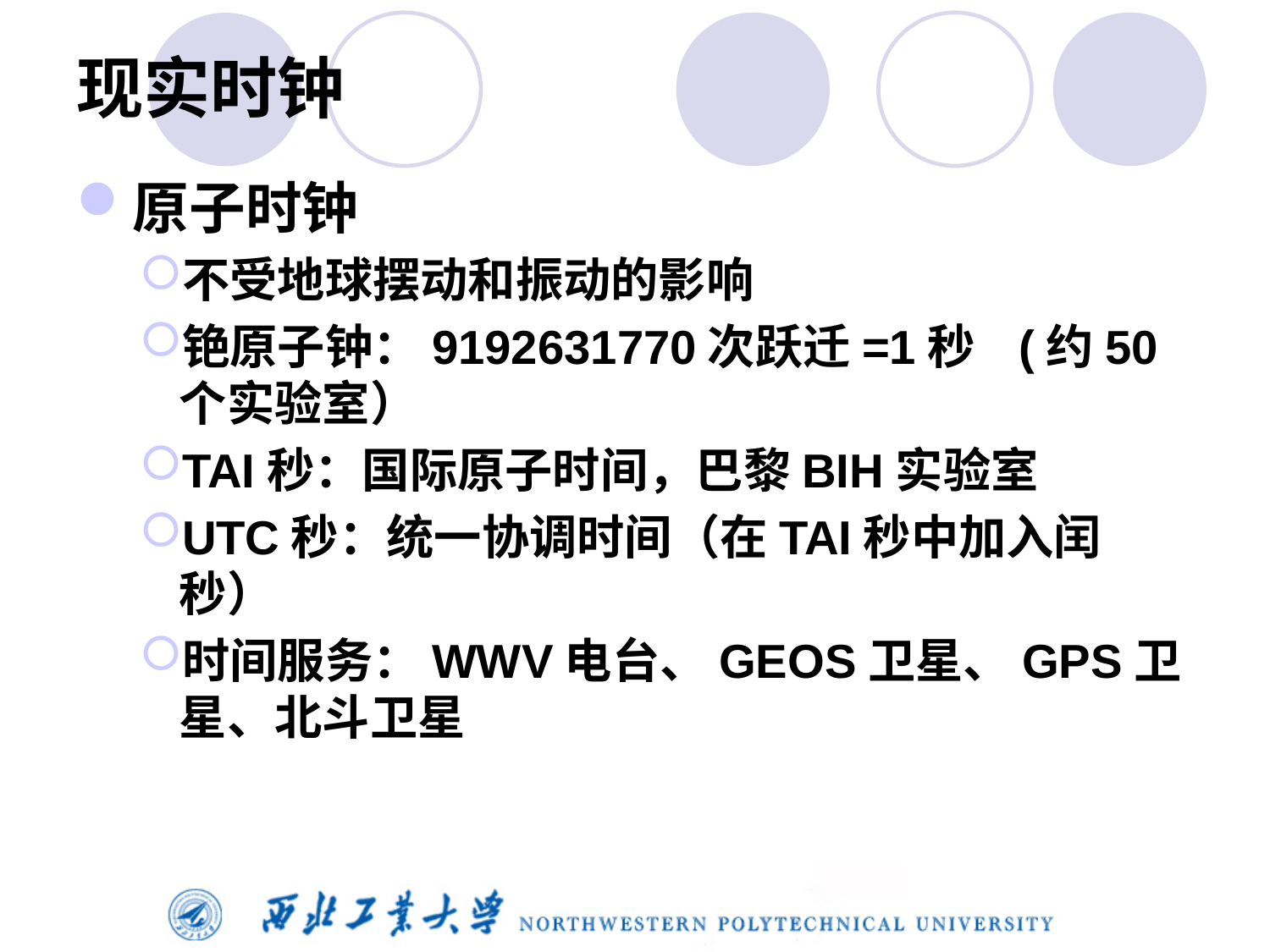

# 现实时钟
原子时钟
不受地球摆动和振动的影响
铯原子钟：9192631770次跃迁=1秒   (约50个实验室）
TAI秒：国际原子时间，巴黎BIH实验室
UTC秒：统一协调时间（在TAI秒中加入闰秒）
时间服务：WWV电台、GEOS卫星、GPS卫星、北斗卫星